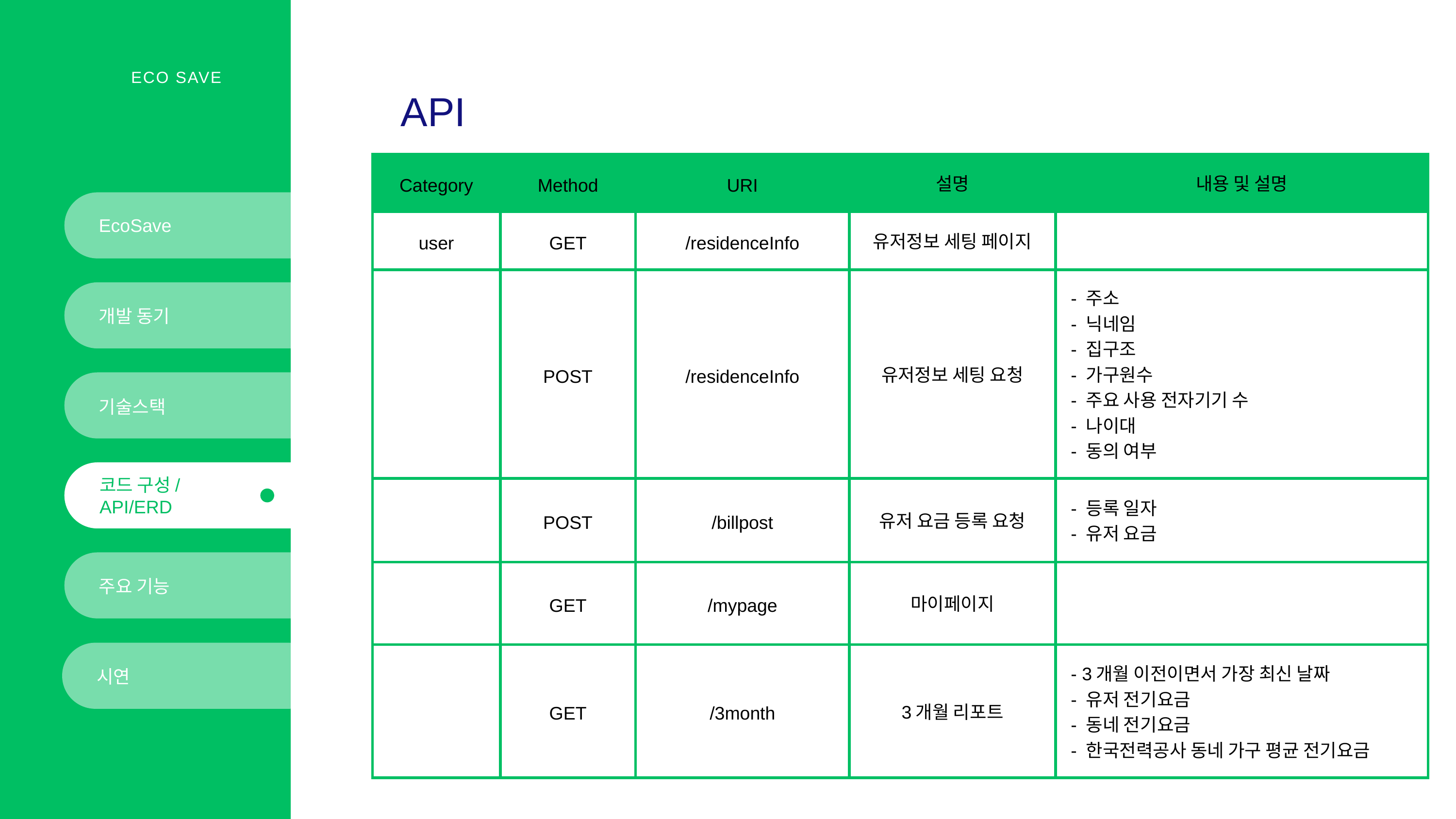

ECO SAVE
API
| Category | Method | URI | 설명 | 내용 및 설명 |
| --- | --- | --- | --- | --- |
| user | GET | /residenceInfo | 유저정보 세팅 페이지 |  |
|  | POST | /residenceInfo | 유저정보 세팅 요청 | - 주소 - 닉네임 - 집구조 - 가구원수 - 주요 사용 전자기기 수 - 나이대 - 동의 여부 |
|  | POST | /billpost | 유저 요금 등록 요청 | - 등록 일자 - 유저 요금 |
|  | GET | /mypage | 마이페이지 |  |
|  | GET | /3month | 3개월 리포트 | - 3개월 이전이면서 가장 최신 날짜 - 유저 전기요금 - 동네 전기요금 - 한국전력공사 동네 가구 평균 전기요금 |

EcoSave

개발 동기

기술스택

코드 구성/
API/ERD

주요 기능

시연